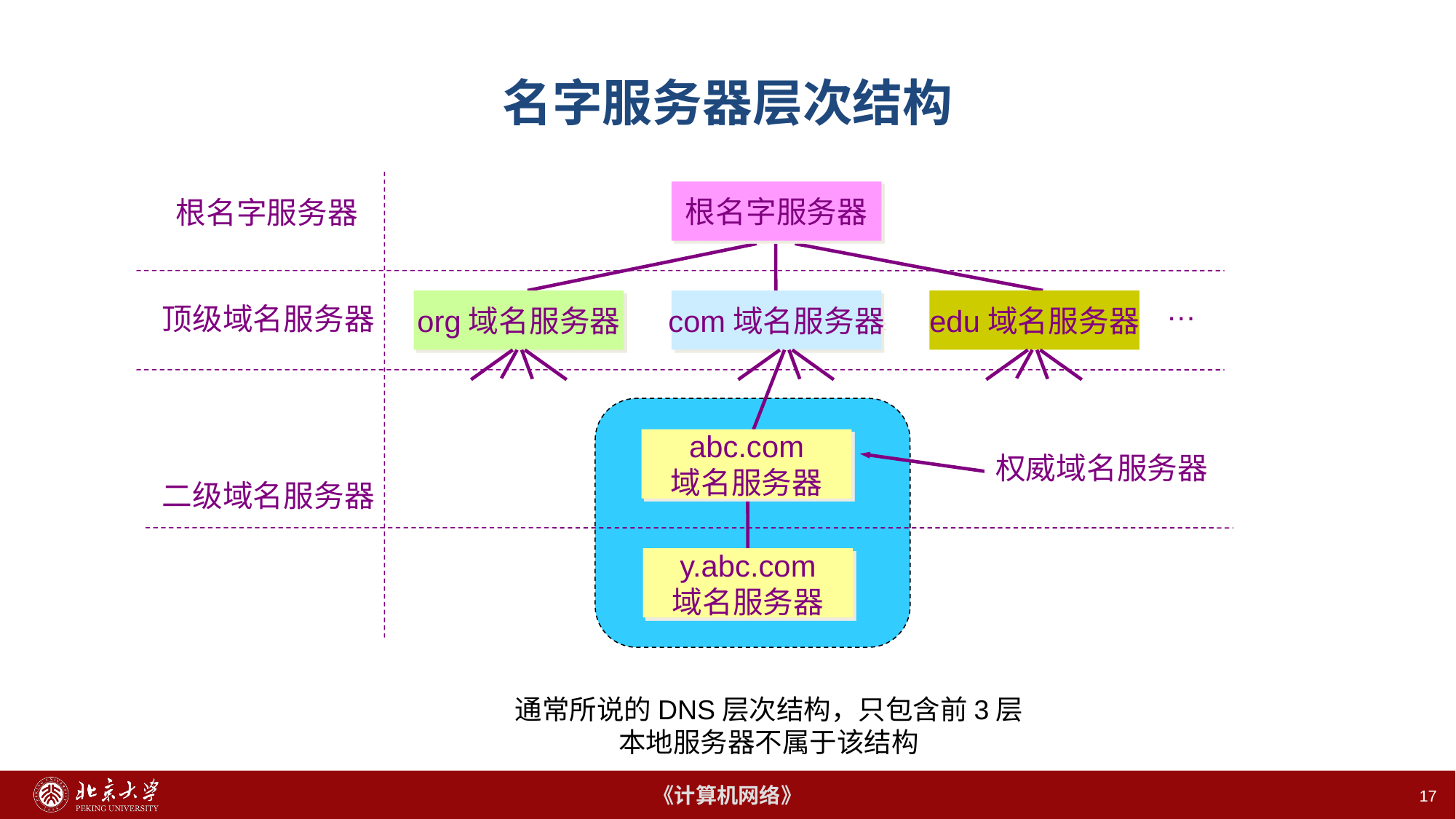

# 名字服务器层次结构

根名字服务器
根名字服务器

…
org域名服务器
com域名服务器
edu域名服务器
顶级域名服务器

abc.com
域名服务器
权威域名服务器

二级域名服务器

y.abc.com
域名服务器

通常所说的DNS层次结构，只包含前3层
本地服务器不属于该结构
17